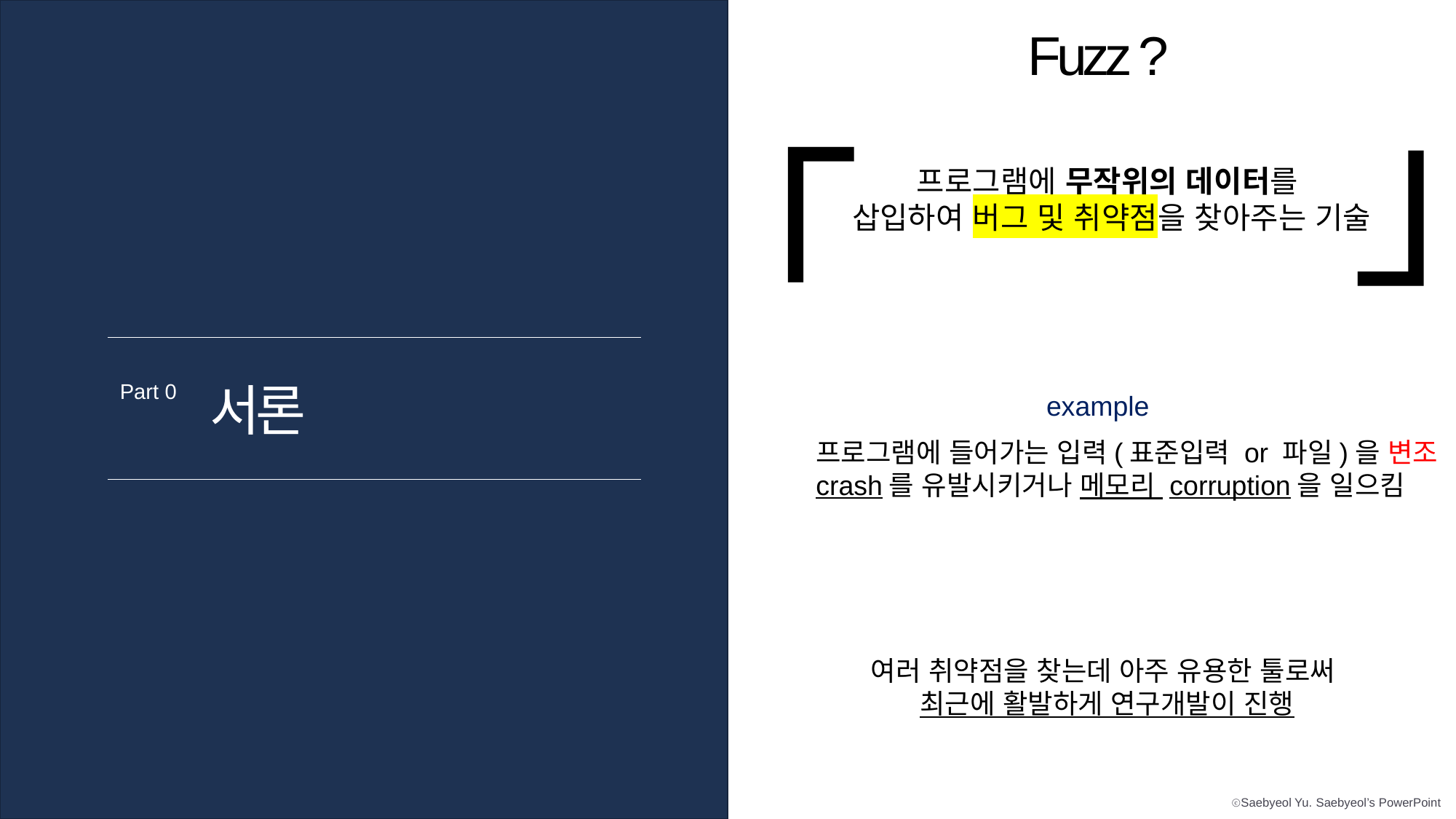

Fuzz ?
」
「
프로그램에 무작위의 데이터를
삽입하여 버그 및 취약점을 찾아주는 기술
서론
Part 0
example
프로그램에 들어가는 입력(표준입력 or 파일)을 변조
crash를 유발시키거나 메모리 corruption을 일으킴
여러 취약점을 찾는데 아주 유용한 툴로써
최근에 활발하게 연구개발이 진행